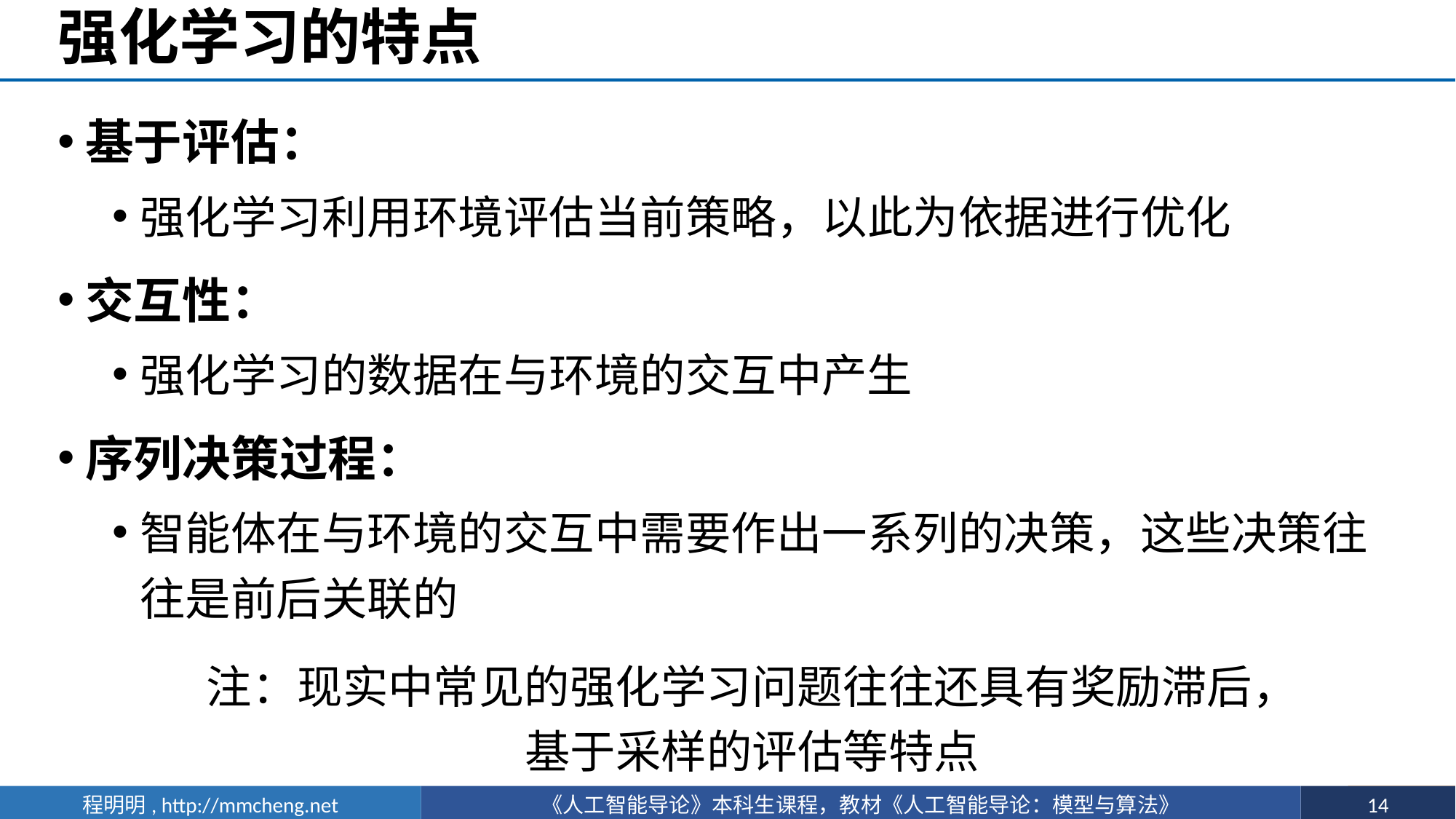

# 强化学习的特点
基于评估：
强化学习利用环境评估当前策略，以此为依据进行优化
交互性：
强化学习的数据在与环境的交互中产生
序列决策过程：
智能体在与环境的交互中需要作出一系列的决策，这些决策往往是前后关联的

注：现实中常见的强化学习问题往往还具有奖励滞后，基于采样的评估等特点